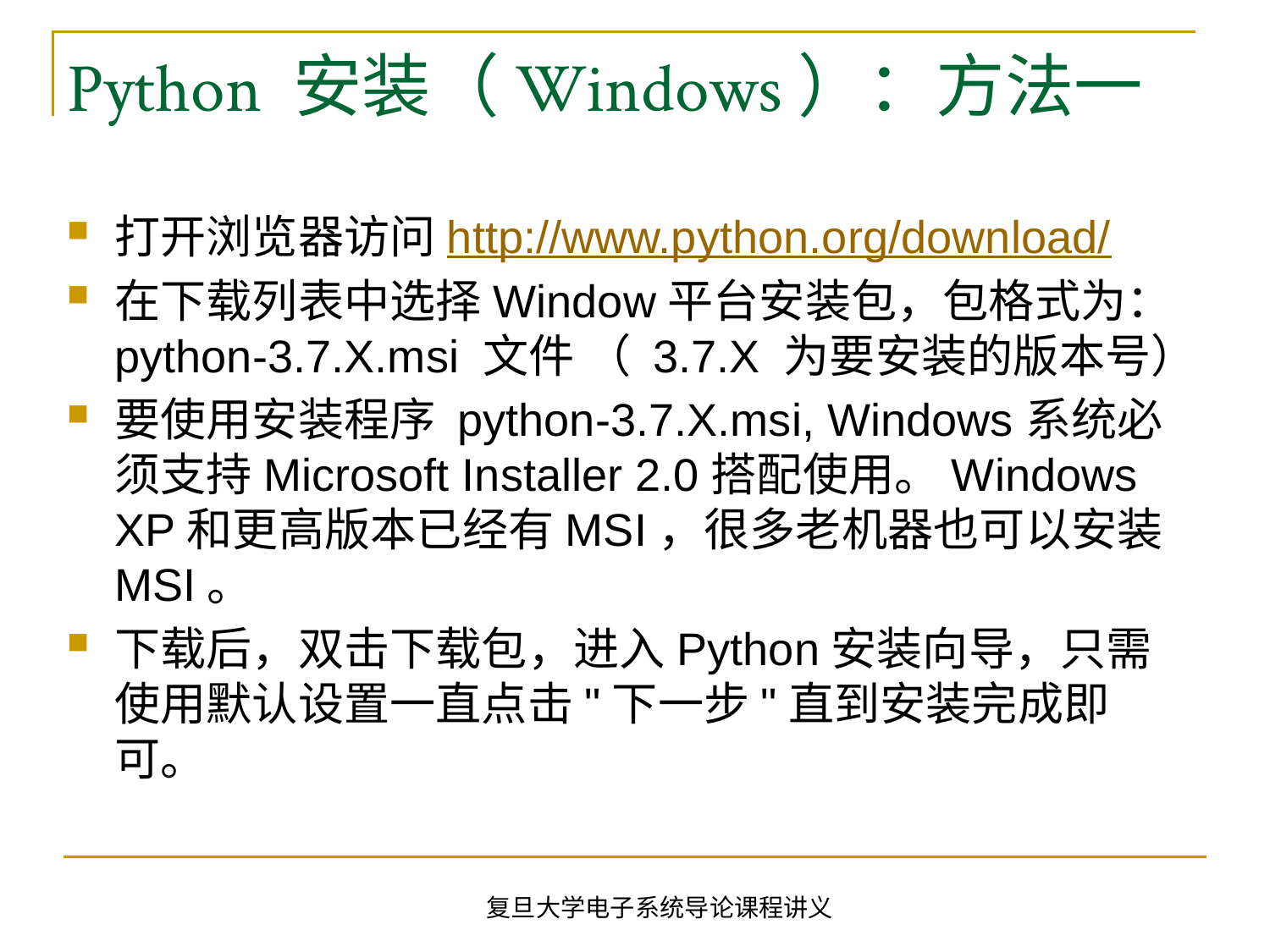

# Python 安装（Windows）：方法一
打开浏览器访问http://www.python.org/download/
在下载列表中选择Window平台安装包，包格式为：python-3.7.X.msi 文件 （ 3.7.X 为要安装的版本号）
要使用安装程序 python-3.7.X.msi, Windows系统必须支持Microsoft Installer 2.0搭配使用。Windows XP和更高版本已经有MSI，很多老机器也可以安装MSI。
下载后，双击下载包，进入Python安装向导，只需使用默认设置一直点击"下一步"直到安装完成即可。